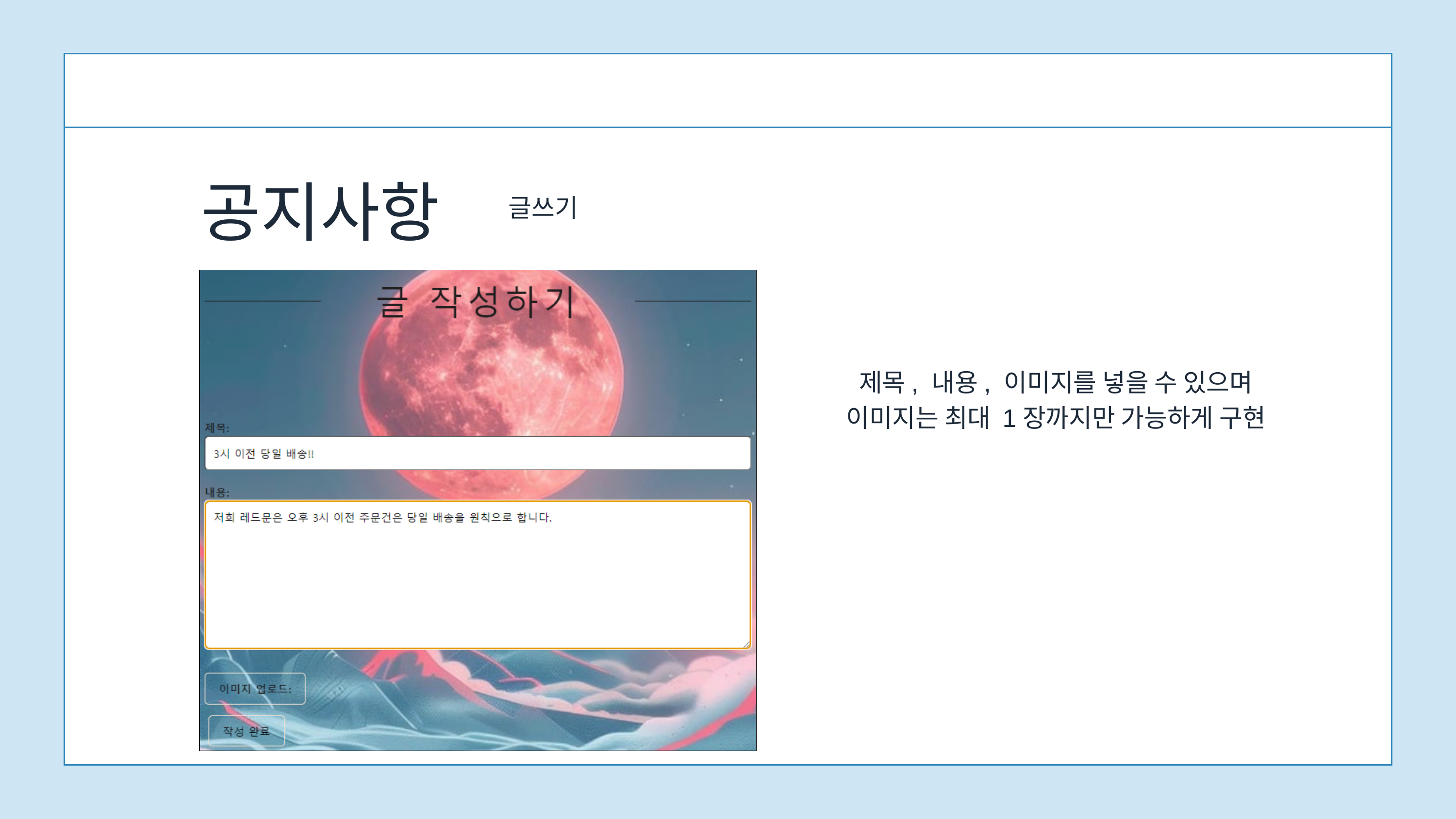

공지사항

글쓰기

제목, 내용, 이미지를 넣을 수 있으며
이미지는 최대 1장까지만 가능하게 구현